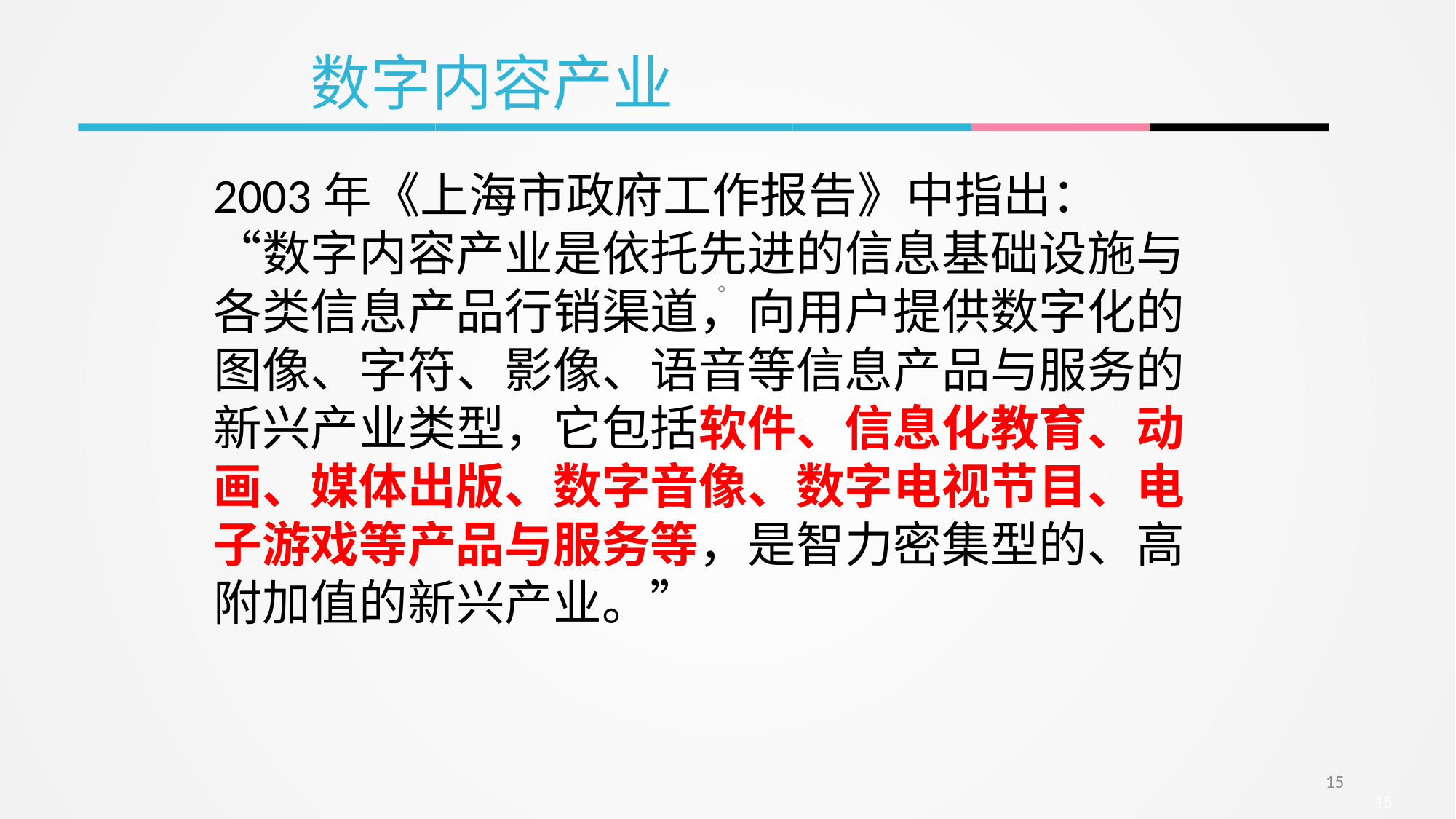

数字内容产业

2003年《上海市政府工作报告》中指出：“数字内容产业是依托先进的信息基础设施与各类信息产品行销渠道，向用户提供数字化的图像、字符、影像、语音等信息产品与服务的新兴产业类型，它包括软件、信息化教育、动画、媒体出版、数字音像、数字电视节目、电子游戏等产品与服务等，是智力密集型的、高附加值的新兴产业。”
。

15
15